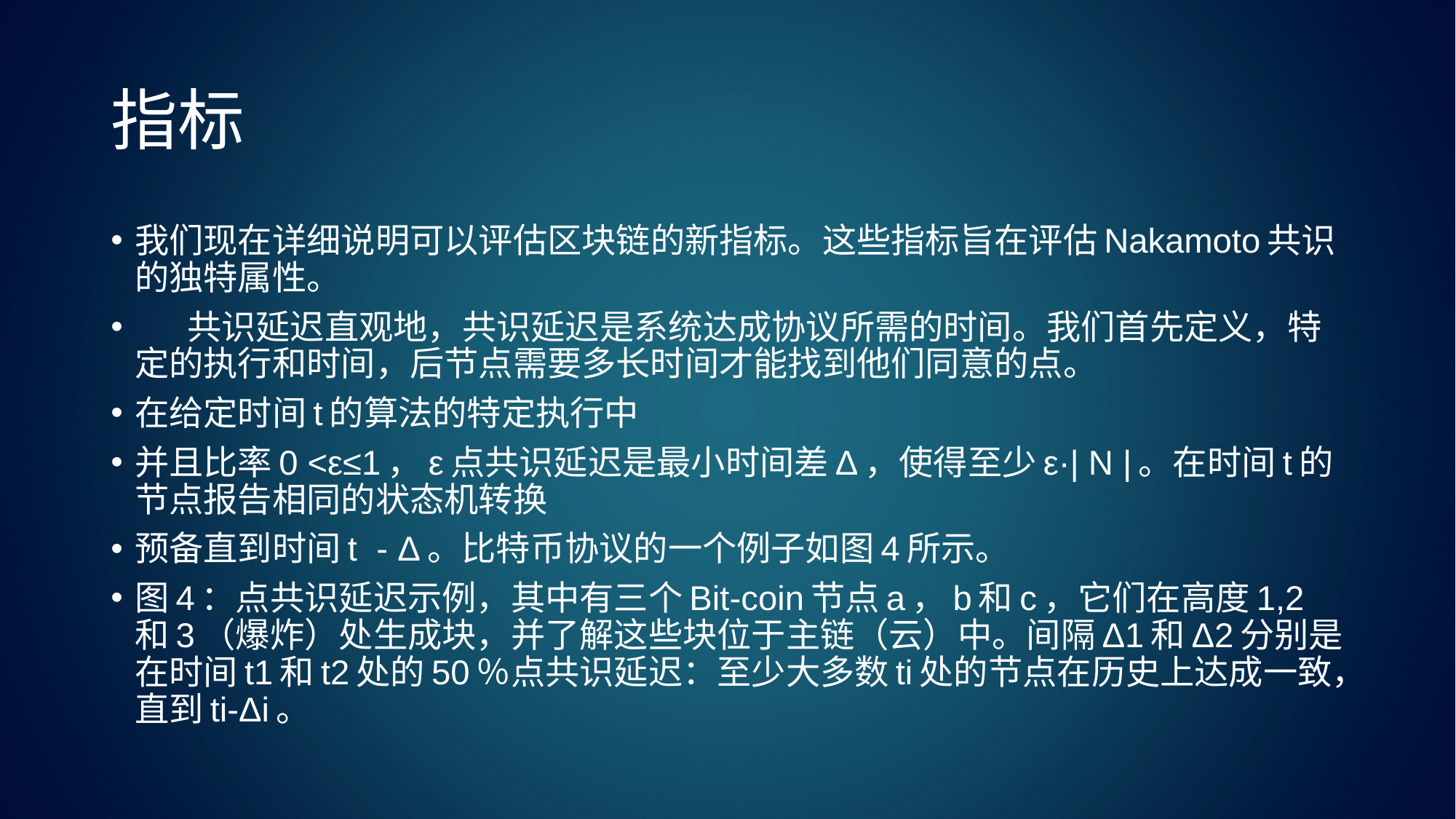

# 指标
我们现在详细说明可以评估区块链的新指标。这些指标旨在评估Nakamoto共识的独特属性。
      共识延迟直观地，共识延迟是系统达成协议所需的时间。我们首先定义，特定的执行和时间，后节点需要多长时间才能找到他们同意的点。
在给定时间t的算法的特定执行中
并且比率0 <ε≤1，ε点共识延迟是最小时间差Δ，使得至少ε·| N |。在时间t的节点报告相同的状态机转换
预备直到时间t  - Δ。比特币协议的一个例子如图4所示。
图4：点共识延迟示例，其中有三个Bit-coin节点a，b和c，它们在高度1,2和3（爆炸）处生成块，并了解这些块位于主链（云）中。间隔Δ1和Δ2分别是在时间t1和t2处的50％点共识延迟：至少大多数ti处的节点在历史上达成一致，直到ti-Δi。